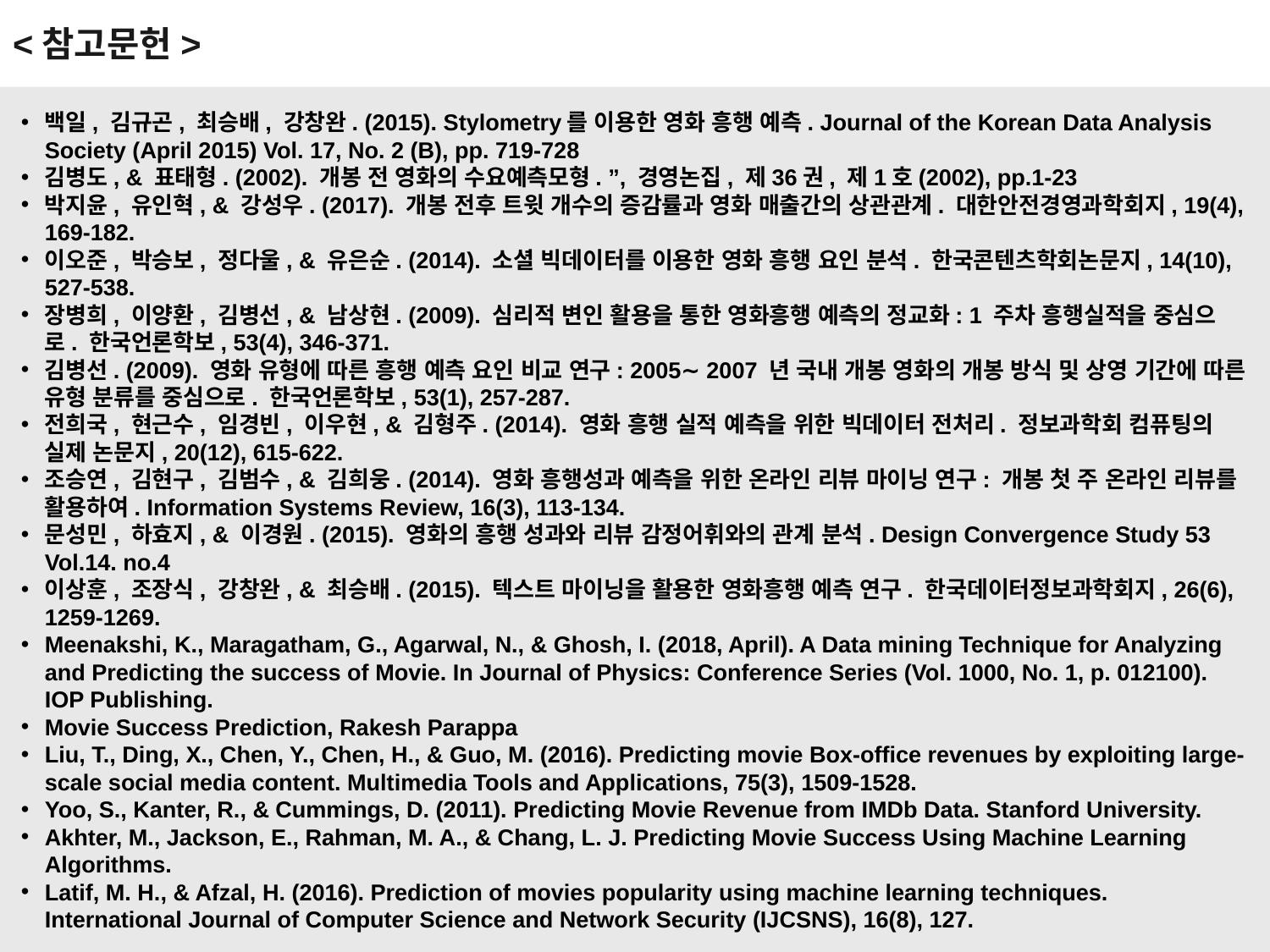

<참고문헌>

백일, 김규곤, 최승배, 강창완. (2015). Stylometry를 이용한 영화 흥행 예측. Journal of the Korean Data Analysis Society (April 2015) Vol. 17, No. 2 (B), pp. 719-728
김병도, & 표태형. (2002). 개봉 전 영화의 수요예측모형. ”, 경영논집, 제36권, 제1호(2002), pp.1-23
박지윤, 유인혁, & 강성우. (2017). 개봉 전후 트윗 개수의 증감률과 영화 매출간의 상관관계. 대한안전경영과학회지, 19(4), 169-182.
이오준, 박승보, 정다울, & 유은순. (2014). 소셜 빅데이터를 이용한 영화 흥행 요인 분석. 한국콘텐츠학회논문지, 14(10), 527-538.
장병희, 이양환, 김병선, & 남상현. (2009). 심리적 변인 활용을 통한 영화흥행 예측의 정교화: 1 주차 흥행실적을 중심으로. 한국언론학보, 53(4), 346-371.
김병선. (2009). 영화 유형에 따른 흥행 예측 요인 비교 연구: 2005∼ 2007 년 국내 개봉 영화의 개봉 방식 및 상영 기간에 따른 유형 분류를 중심으로. 한국언론학보, 53(1), 257-287.
전희국, 현근수, 임경빈, 이우현, & 김형주. (2014). 영화 흥행 실적 예측을 위한 빅데이터 전처리. 정보과학회 컴퓨팅의 실제 논문지, 20(12), 615-622.
조승연, 김현구, 김범수, & 김희웅. (2014). 영화 흥행성과 예측을 위한 온라인 리뷰 마이닝 연구: 개봉 첫 주 온라인 리뷰를 활용하여. Information Systems Review, 16(3), 113-134.
문성민, 하효지, & 이경원. (2015). 영화의 흥행 성과와 리뷰 감정어휘와의 관계 분석. Design Convergence Study 53 Vol.14. no.4
이상훈, 조장식, 강창완, & 최승배. (2015). 텍스트 마이닝을 활용한 영화흥행 예측 연구. 한국데이터정보과학회지, 26(6), 1259-1269.
Meenakshi, K., Maragatham, G., Agarwal, N., & Ghosh, I. (2018, April). A Data mining Technique for Analyzing and Predicting the success of Movie. In Journal of Physics: Conference Series (Vol. 1000, No. 1, p. 012100). IOP Publishing.
Movie Success Prediction, Rakesh Parappa
Liu, T., Ding, X., Chen, Y., Chen, H., & Guo, M. (2016). Predicting movie Box-office revenues by exploiting large-scale social media content. Multimedia Tools and Applications, 75(3), 1509-1528.
Yoo, S., Kanter, R., & Cummings, D. (2011). Predicting Movie Revenue from IMDb Data. Stanford University.
Akhter, M., Jackson, E., Rahman, M. A., & Chang, L. J. Predicting Movie Success Using Machine Learning Algorithms.
Latif, M. H., & Afzal, H. (2016). Prediction of movies popularity using machine learning techniques. International Journal of Computer Science and Network Security (IJCSNS), 16(8), 127.